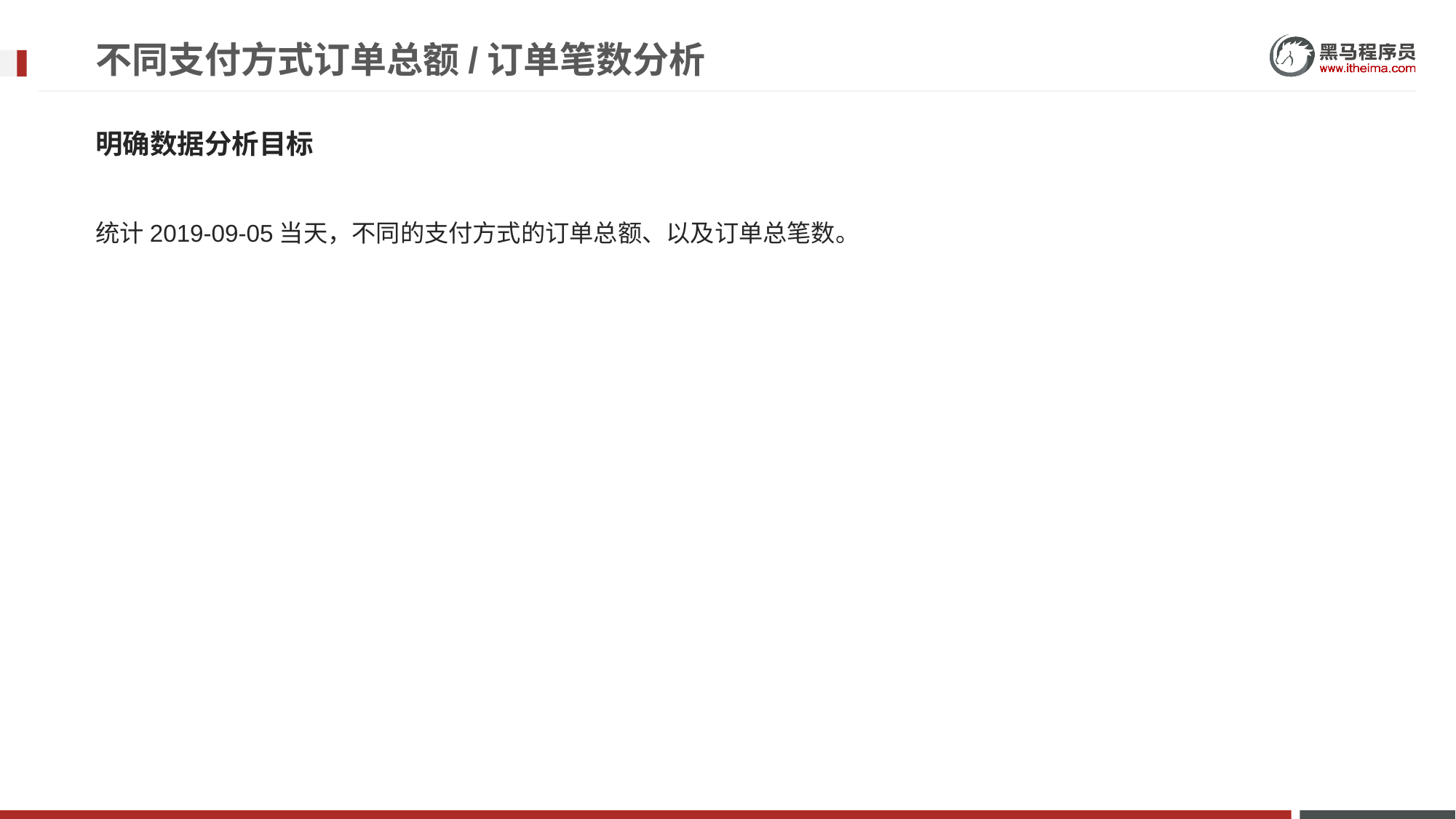

# 不同支付方式订单总额/订单笔数分析
明确数据分析目标
统计2019-09-05当天，不同的支付方式的订单总额、以及订单总笔数。